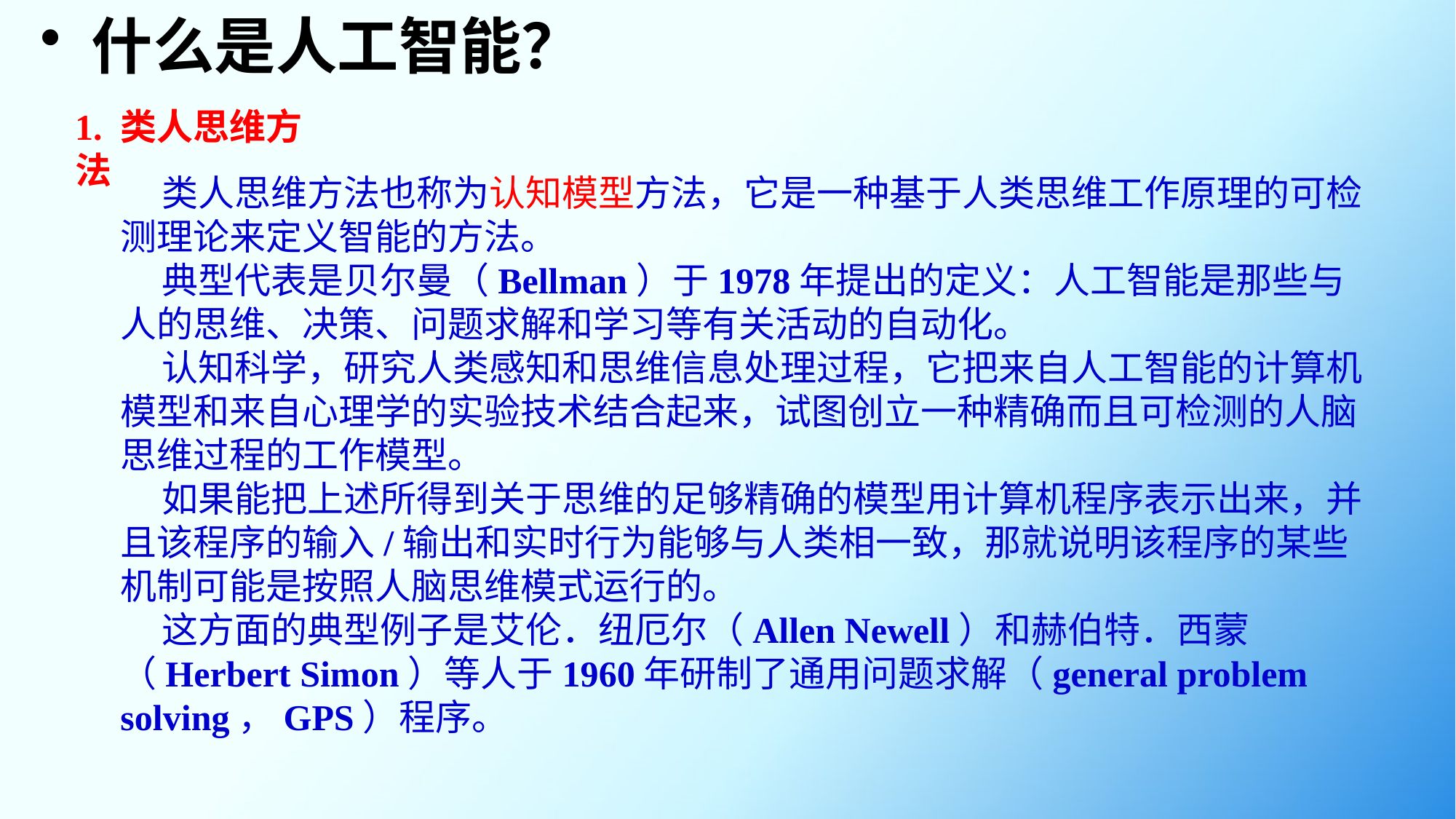

# 什么是人工智能？
1. 类人思维方法
    类人思维方法也称为认知模型方法，它是一种基于人类思维工作原理的可检测理论来定义智能的方法。
    典型代表是贝尔曼（Bellman）于1978年提出的定义：人工智能是那些与人的思维、决策、问题求解和学习等有关活动的自动化。
    认知科学，研究人类感知和思维信息处理过程，它把来自人工智能的计算机模型和来自心理学的实验技术结合起来，试图创立一种精确而且可检测的人脑思维过程的工作模型。
    如果能把上述所得到关于思维的足够精确的模型用计算机程序表示出来，并且该程序的输入/输出和实时行为能够与人类相一致，那就说明该程序的某些机制可能是按照人脑思维模式运行的。
    这方面的典型例子是艾伦．纽厄尔（Allen Newell）和赫伯特．西蒙（Herbert Simon）等人于1960年研制了通用问题求解（general problem solving，GPS）程序。